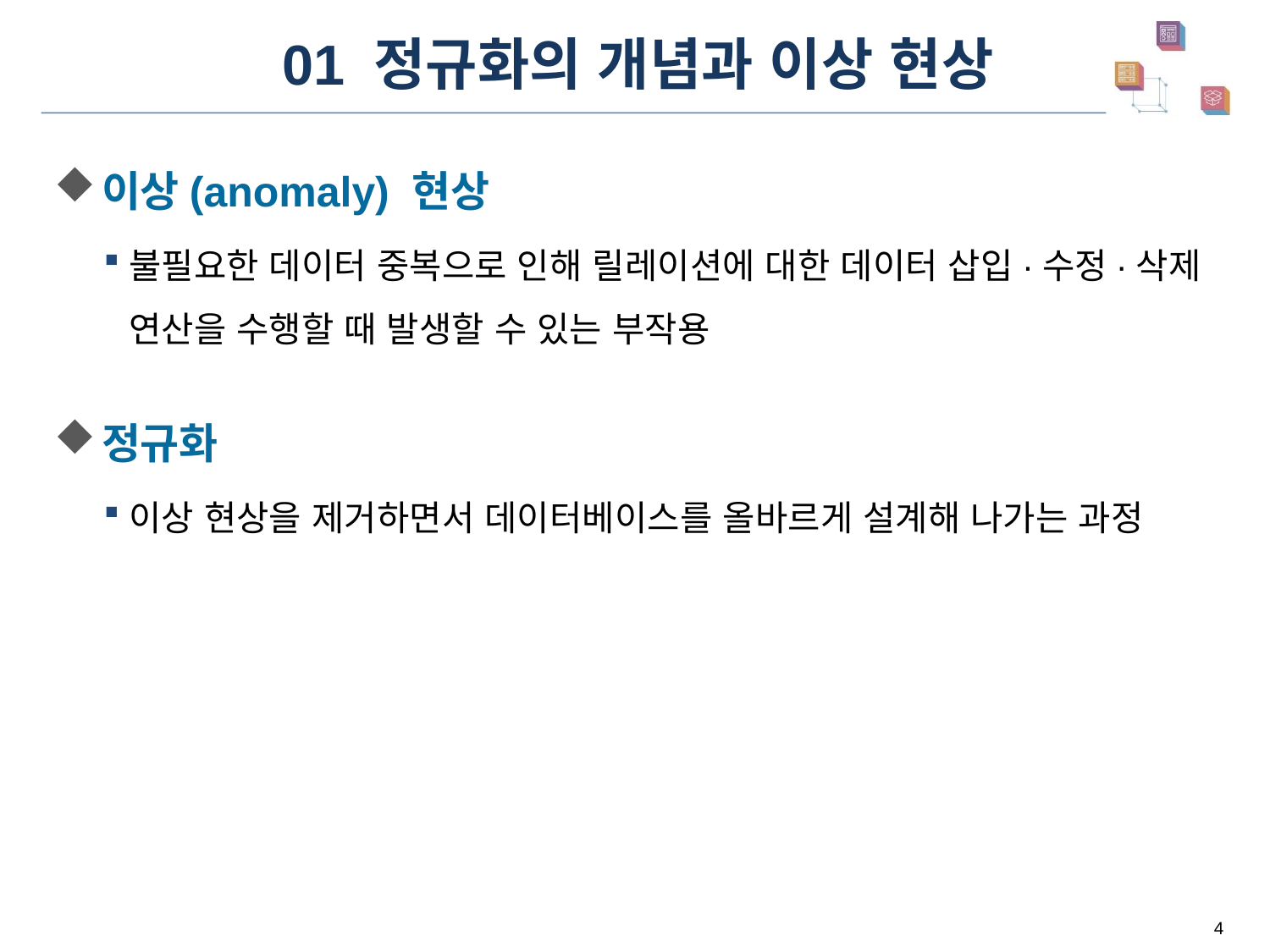

# 01 정규화의 개념과 이상 현상
이상(anomaly) 현상
불필요한 데이터 중복으로 인해 릴레이션에 대한 데이터 삽입·수정·삭제 연산을 수행할 때 발생할 수 있는 부작용

정규화
이상 현상을 제거하면서 데이터베이스를 올바르게 설계해 나가는 과정